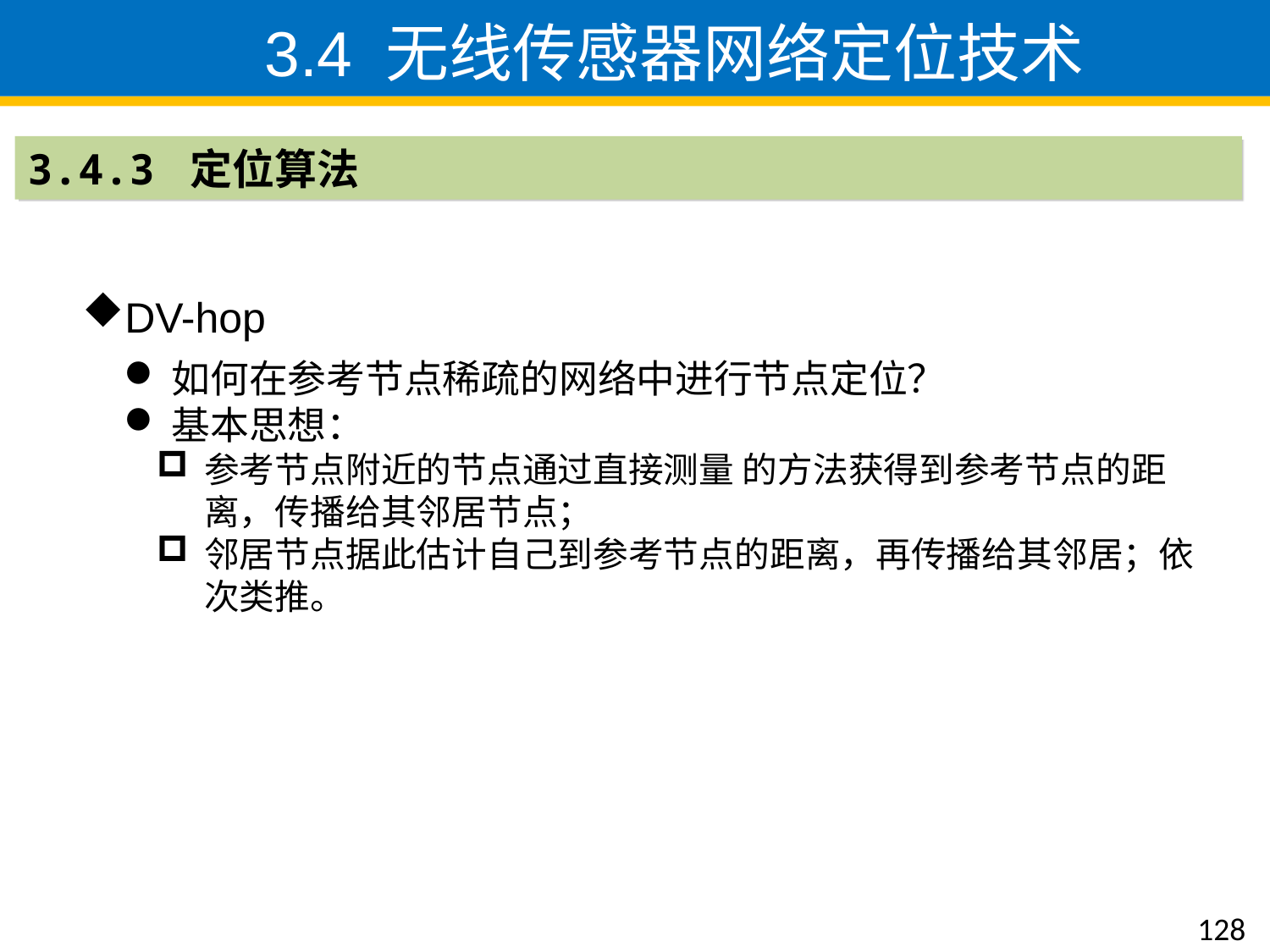

3.4 无线传感器网络定位技术

3.4.3 定位算法
DV-hop
如何在参考节点稀疏的网络中进行节点定位？
基本思想：
参考节点附近的节点通过直接测量 的方法获得到参考节点的距离，传播给其邻居节点；
邻居节点据此估计自己到参考节点的距离，再传播给其邻居；依次类推。
128